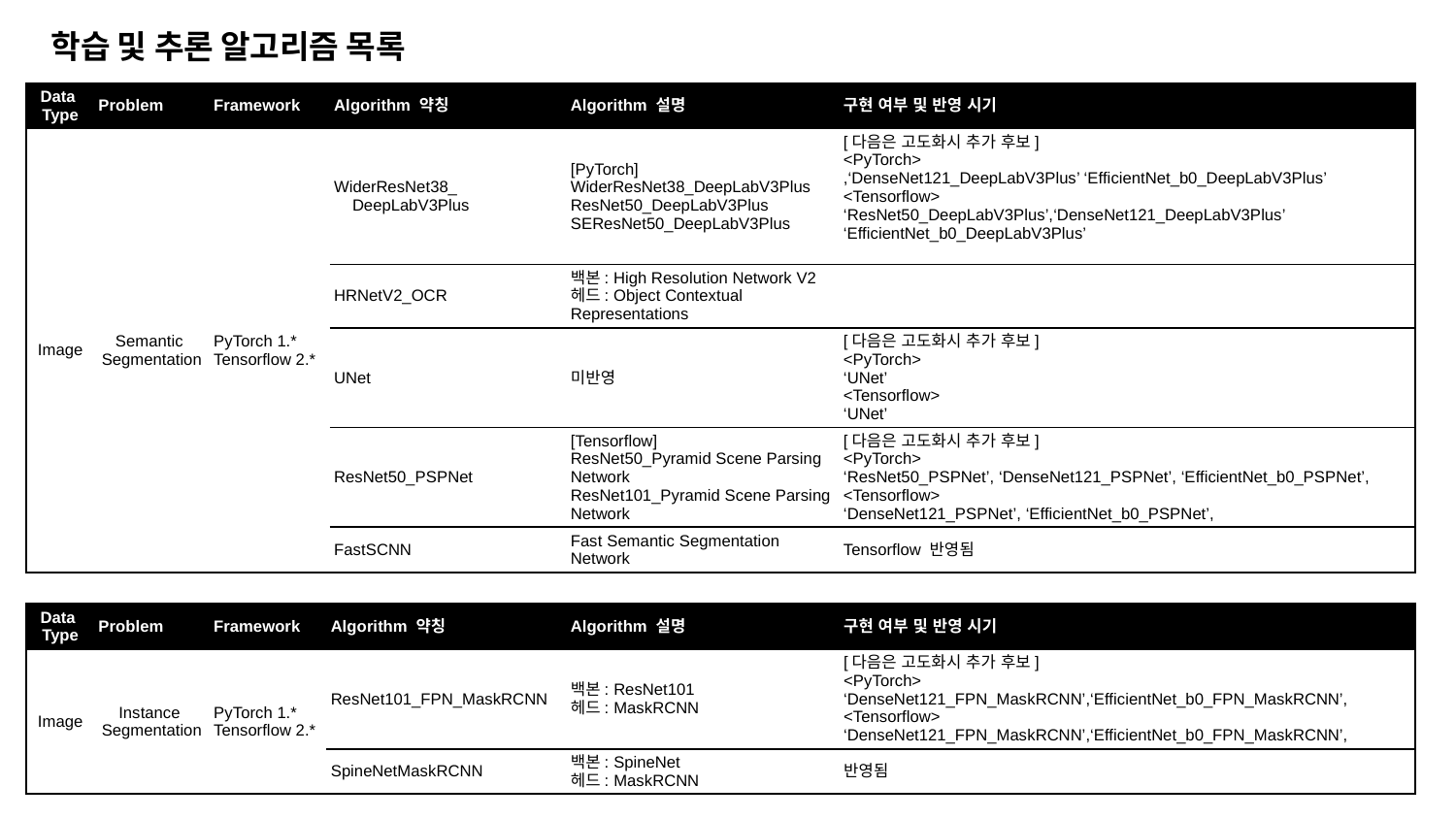

학습 및 추론 알고리즘 목록
| Data  Type | Problem | Framework | Algorithm 약칭 | Algorithm 설명 | 구현 여부 및 반영 시기 |
| --- | --- | --- | --- | --- | --- |
| Image | Semantic  Segmentation | PyTorch 1.\* Tensorflow 2.\* | WiderResNet38\_ DeepLabV3Plus | [PyTorch] WiderResNet38\_DeepLabV3Plus ResNet50\_DeepLabV3Plus SEResNet50\_DeepLabV3Plus | [다음은 고도화시 추가 후보] <PyTorch> ,‘DenseNet121\_DeepLabV3Plus’ ‘EfficientNet\_b0\_DeepLabV3Plus’ <Tensorflow> ‘ResNet50\_DeepLabV3Plus’,‘DenseNet121\_DeepLabV3Plus’ ‘EfficientNet\_b0\_DeepLabV3Plus’ |
|  |  |  | HRNetV2\_OCR | 백본: High Resolution Network V2 헤드: Object Contextual Representations |  |
|  |  |  | UNet | 미반영 | [다음은 고도화시 추가 후보] <PyTorch> ‘UNet’ <Tensorflow> ‘UNet’ |
|  |  |  | ResNet50\_PSPNet | [Tensorflow] ResNet50\_Pyramid Scene Parsing Network ResNet101\_Pyramid Scene Parsing Network | [다음은 고도화시 추가 후보] <PyTorch> ‘ResNet50\_PSPNet’, ‘DenseNet121\_PSPNet’, ‘EfficientNet\_b0\_PSPNet’,  <Tensorflow> ‘DenseNet121\_PSPNet’, ‘EfficientNet\_b0\_PSPNet’, |
|  |  |  | FastSCNN | Fast Semantic Segmentation Network | Tensorflow 반영됨 |
| Data Type | Problem | Framework | Algorithm 약칭 | Algorithm 설명 | 구현 여부 및 반영 시기 |
| --- | --- | --- | --- | --- | --- |
| Image | Instance Segmentation | PyTorch 1.\* Tensorflow 2.\* | ResNet101\_FPN\_MaskRCNN | 백본: ResNet101 헤드: MaskRCNN | [다음은 고도화시 추가 후보] <PyTorch> ‘DenseNet121\_FPN\_MaskRCNN’,‘EfficientNet\_b0\_FPN\_MaskRCNN’, <Tensorflow> ‘DenseNet121\_FPN\_MaskRCNN’,‘EfficientNet\_b0\_FPN\_MaskRCNN’, |
|  |  |  | SpineNetMaskRCNN | 백본: SpineNet 헤드: MaskRCNN | 반영됨 |